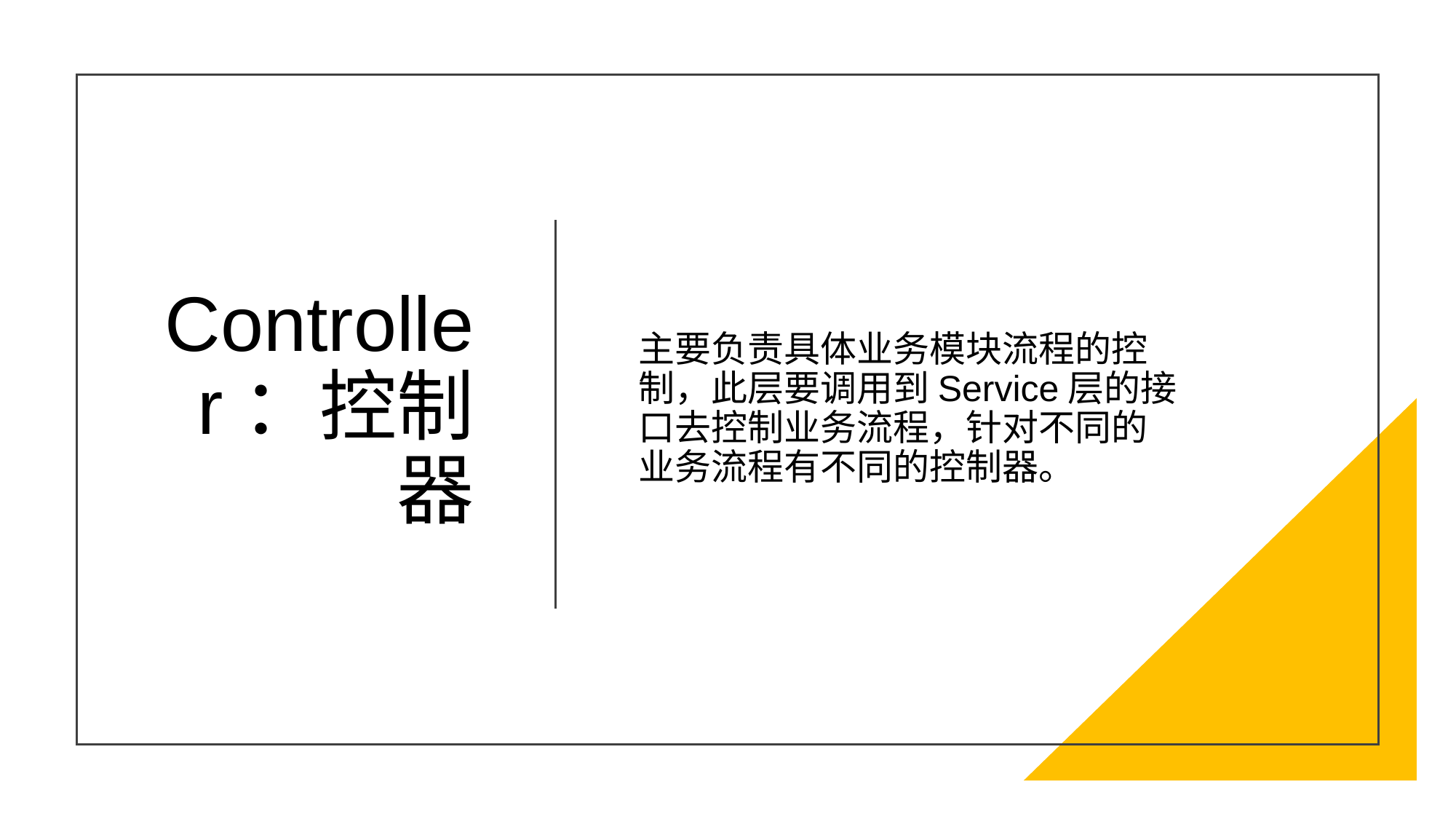

# Controller：控制器
主要负责具体业务模块流程的控制，此层要调用到Service层的接口去控制业务流程，针对不同的业务流程有不同的控制器。